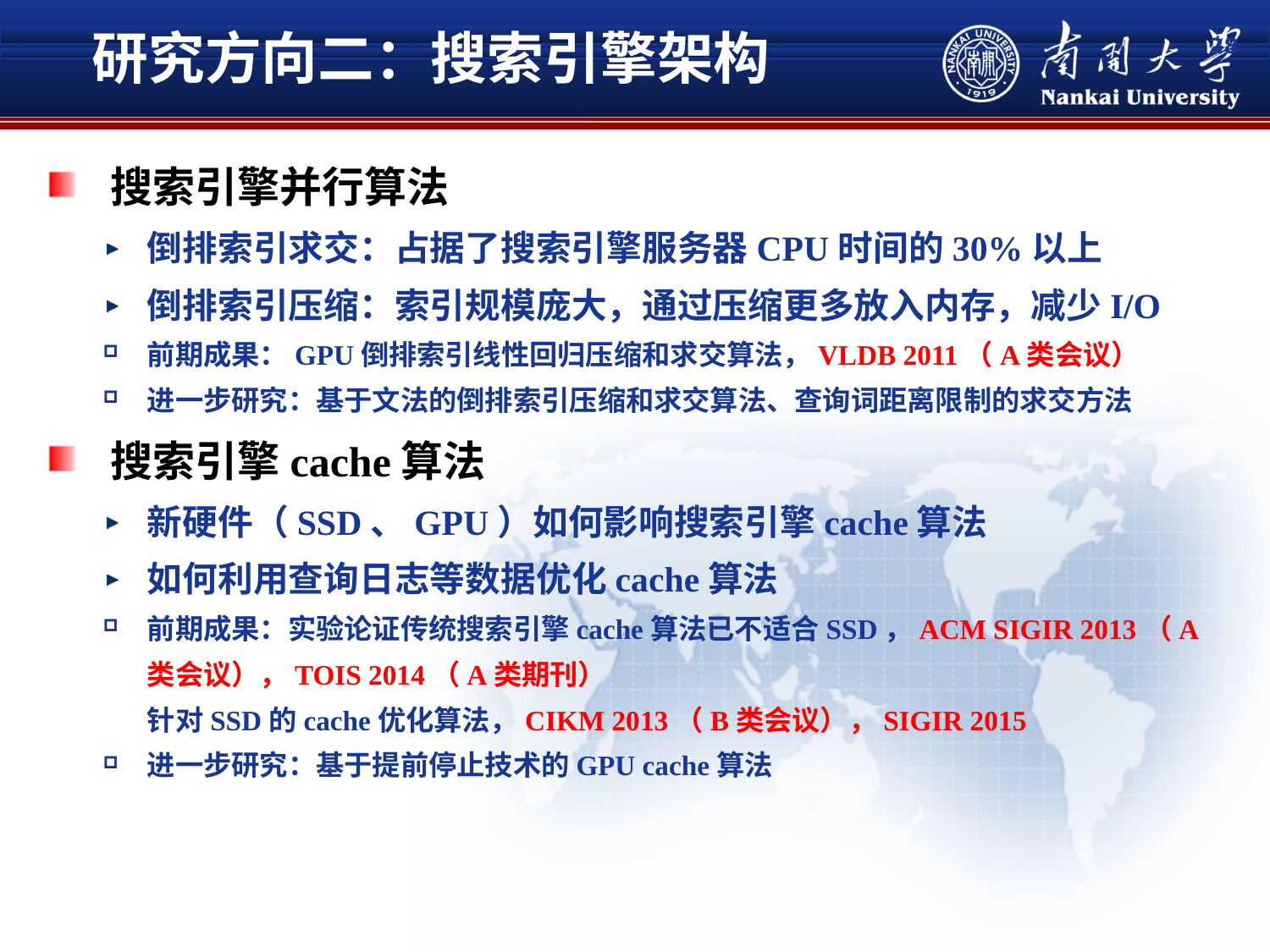

研究方向二：搜索引擎架构
28
搜索引擎并行算法
倒排索引求交：占据了搜索引擎服务器CPU时间的30%以上
倒排索引压缩：索引规模庞大，通过压缩更多放入内存，减少I/O
前期成果：GPU倒排索引线性回归压缩和求交算法，VLDB 2011（A类会议）
进一步研究：基于文法的倒排索引压缩和求交算法、查询词距离限制的求交方法
搜索引擎cache算法
新硬件（SSD、GPU）如何影响搜索引擎cache算法
如何利用查询日志等数据优化cache算法
前期成果：实验论证传统搜索引擎cache算法已不适合SSD，ACM SIGIR 2013（A类会议），TOIS 2014（A类期刊）
针对SSD的cache优化算法，CIKM 2013（B类会议），SIGIR 2015
进一步研究：基于提前停止技术的GPU cache算法